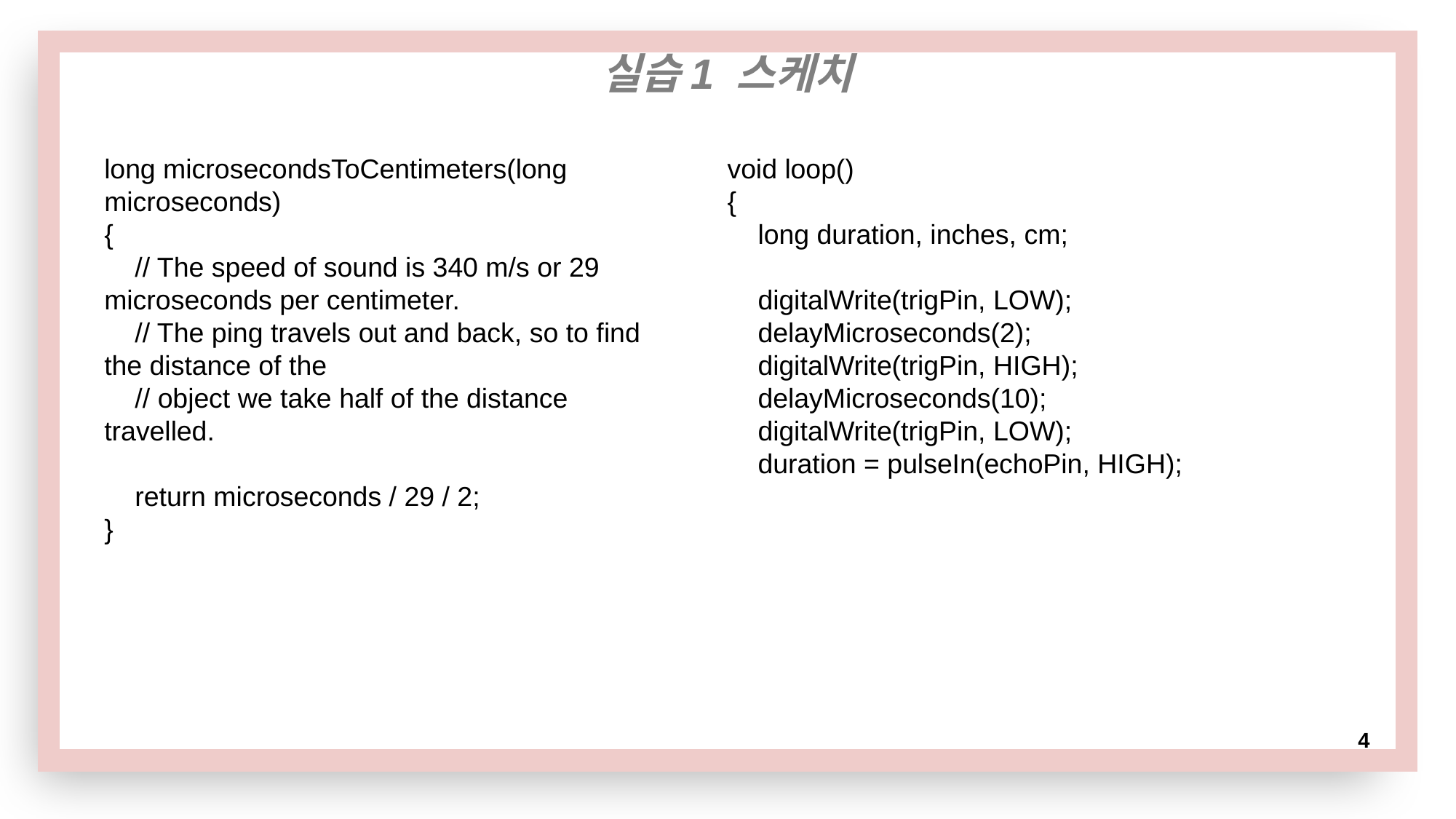

실습1 스케치

long microsecondsToCentimeters(long microseconds)
{
    // The speed of sound is 340 m/s or 29 microseconds per centimeter.
    // The ping travels out and back, so to find the distance of the
    // object we take half of the distance travelled.

    return microseconds / 29 / 2;
}
void loop()
{
    long duration, inches, cm;

    digitalWrite(trigPin, LOW);
    delayMicroseconds(2);
    digitalWrite(trigPin, HIGH);
    delayMicroseconds(10);
    digitalWrite(trigPin, LOW);
    duration = pulseIn(echoPin, HIGH);
# 4